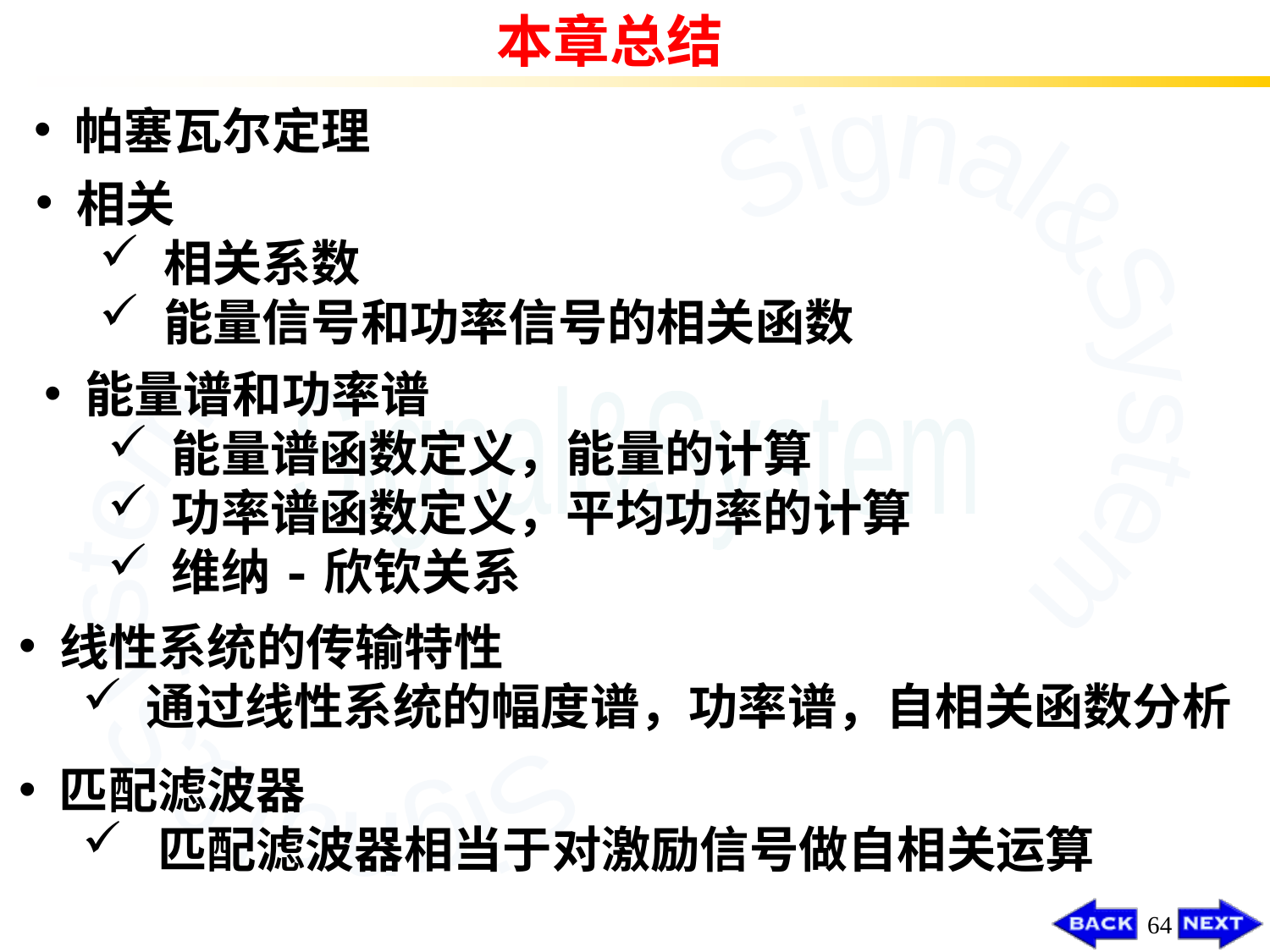

本章总结
 帕塞瓦尔定理
 相关
 相关系数
 能量信号和功率信号的相关函数
 能量谱和功率谱
 能量谱函数定义，能量的计算
 功率谱函数定义，平均功率的计算
 维纳-欣钦关系
 线性系统的传输特性
 通过线性系统的幅度谱，功率谱，自相关函数分析
 匹配滤波器
  匹配滤波器相当于对激励信号做自相关运算
64